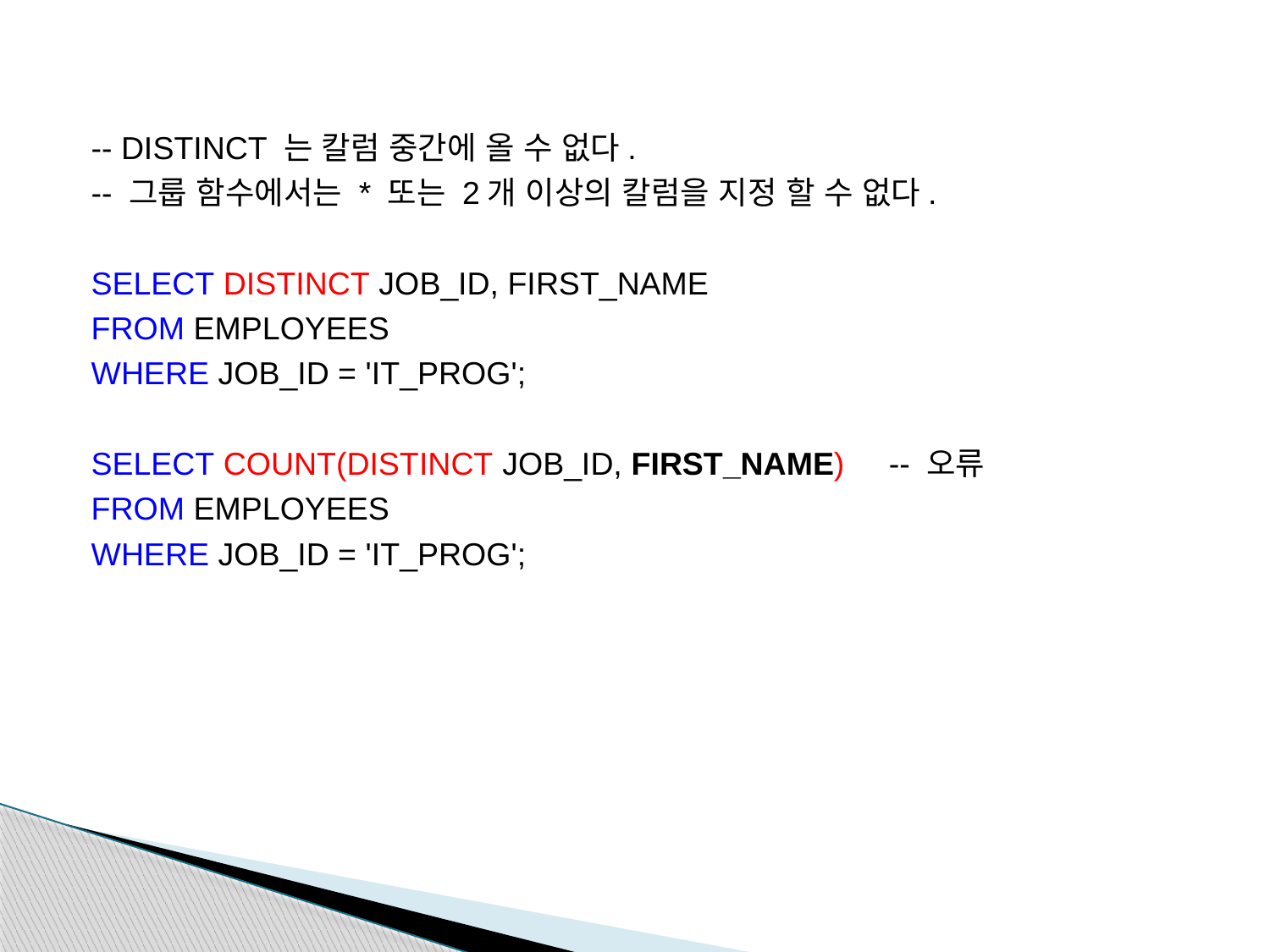

-- DISTINCT 는 칼럼 중간에 올 수 없다.
-- 그룹 함수에서는 * 또는 2개 이상의 칼럼을 지정 할 수 없다.

SELECT DISTINCT JOB_ID, FIRST_NAME
FROM EMPLOYEES
WHERE JOB_ID = 'IT_PROG';

SELECT COUNT(DISTINCT JOB_ID, FIRST_NAME)	-- 오류
FROM EMPLOYEES
WHERE JOB_ID = 'IT_PROG';